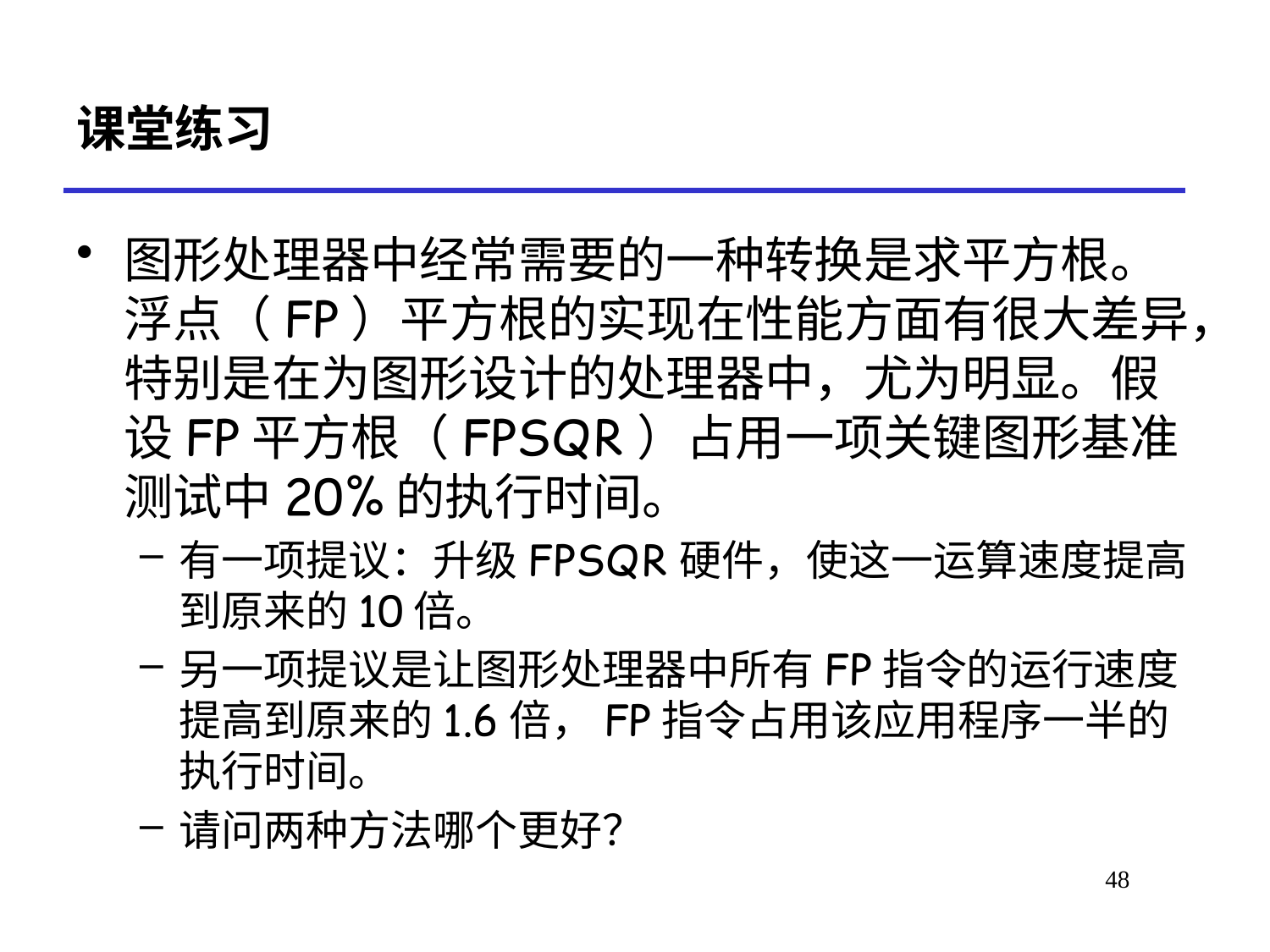

# 课堂练习
图形处理器中经常需要的一种转换是求平方根。浮点（FP）平方根的实现在性能方面有很大差异，特别是在为图形设计的处理器中，尤为明显。假设FP平方根（FPSQR）占用一项关键图形基准测试中20%的执行时间。
有一项提议：升级FPSQR硬件，使这一运算速度提高到原来的10倍。
另一项提议是让图形处理器中所有FP指令的运行速度提高到原来的1.6倍，FP指令占用该应用程序一半的执行时间。
请问两种方法哪个更好？
48